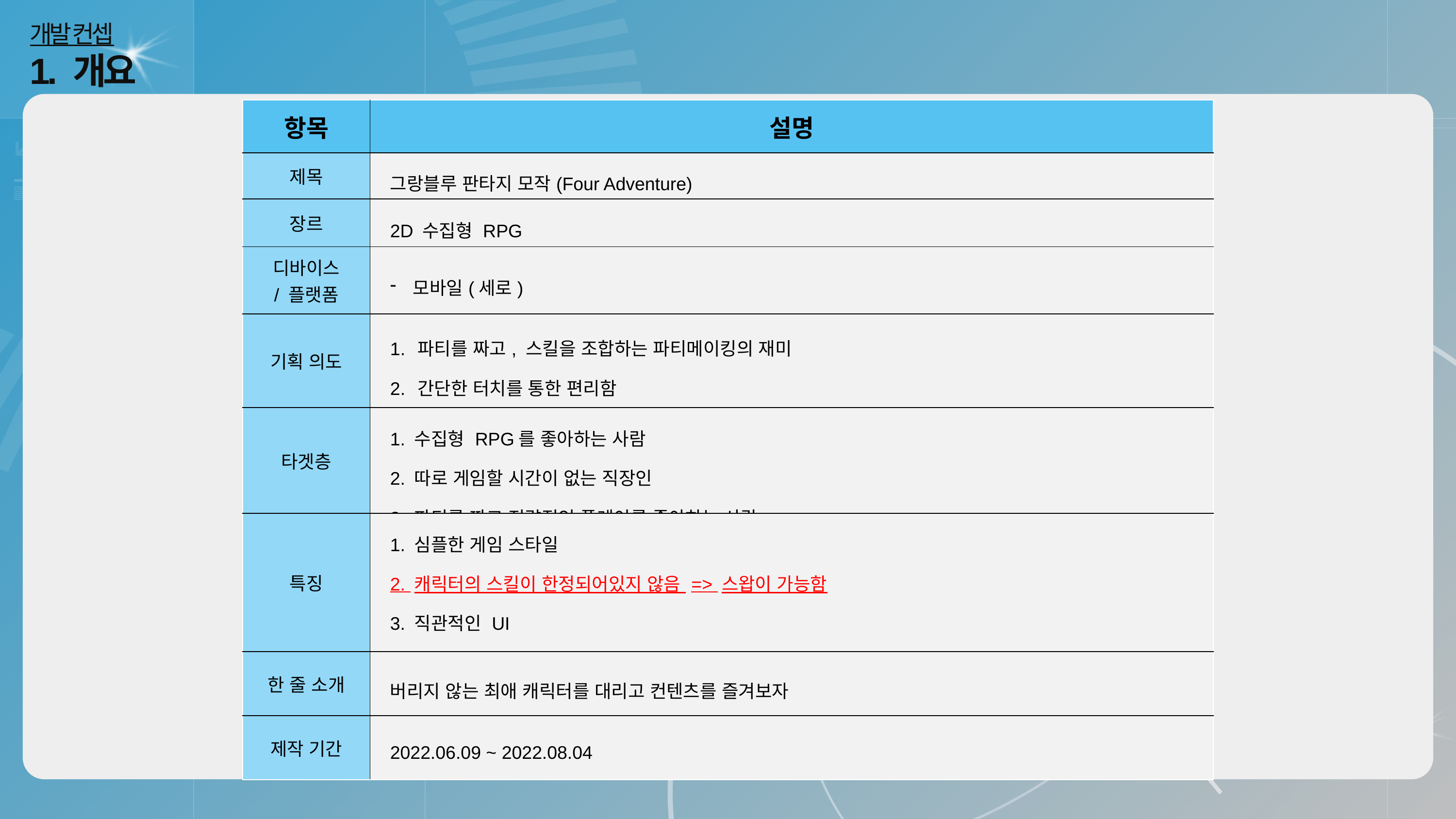

개발 컨셉
1. 개요

| 항목 | 설명 |
| --- | --- |
| 제목 | 그랑블루 판타지 모작(Four Adventure) |
| 장르 | 2D 수집형 RPG |
| 디바이스 / 플랫폼 | 모바일(세로) |
| 기획 의도 | 파티를 짜고, 스킬을 조합하는 파티메이킹의 재미 간단한 터치를 통한 편리함 |
| 타겟층 | 1. 수집형 RPG를 좋아하는 사람 2. 따로 게임할 시간이 없는 직장인 3. 파티를 짜고 전략적인 플레이를 좋아하는 사람 |
| 특징 | 1. 심플한 게임 스타일 2. 캐릭터의 스킬이 한정되어있지 않음 => 스왑이 가능함 3. 직관적인 UI 4. 파티원과 같이 강해지는 플레이어의 무기 세팅 |
| 한 줄 소개 | 버리지 않는 최애 캐릭터를 대리고 컨텐츠를 즐겨보자 |
| 제작 기간 | 2022.06.09 ~ 2022.08.04 |